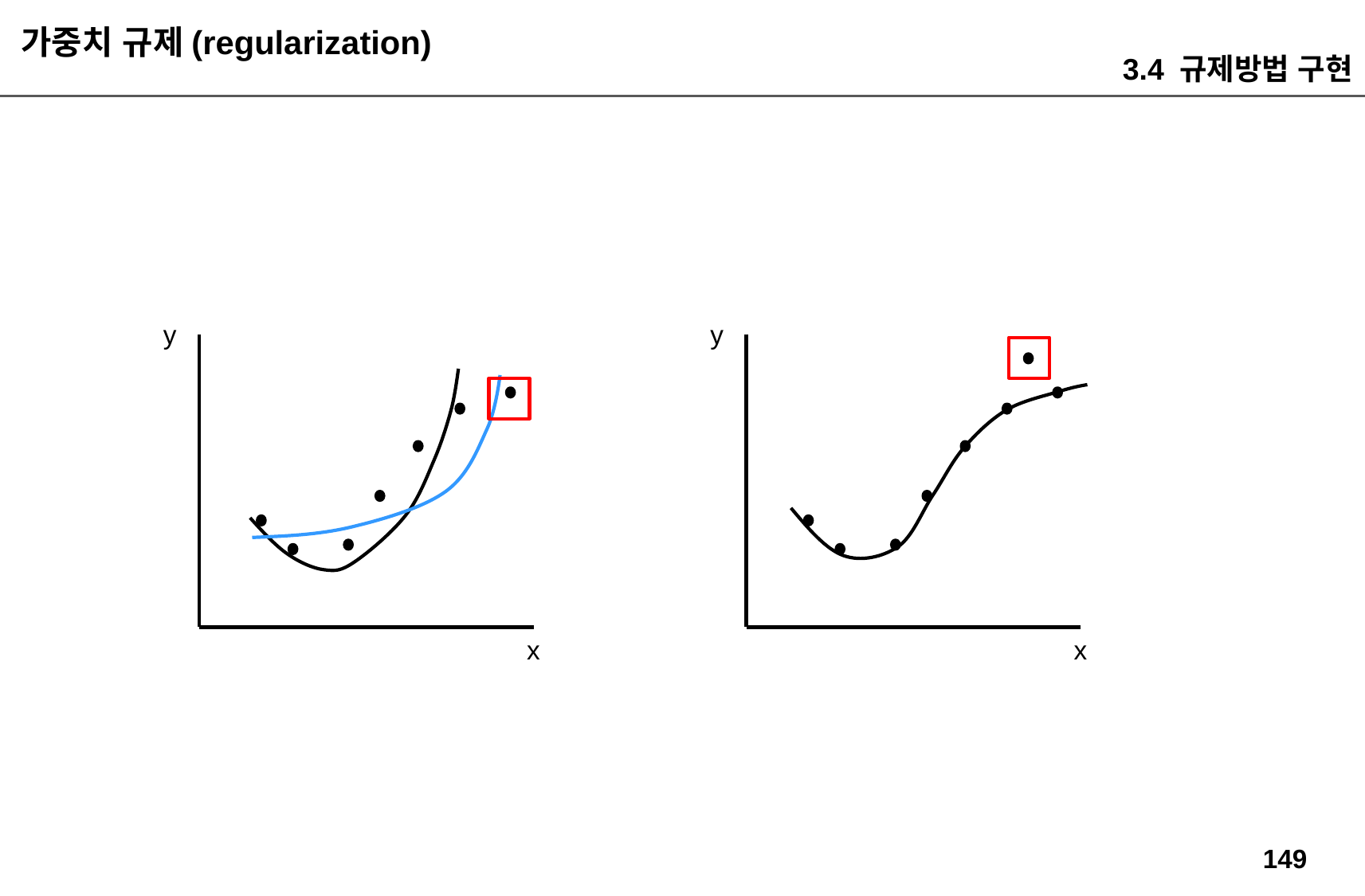

가중치 규제(regularization)
3.4 규제방법 구현
y
y

x
x